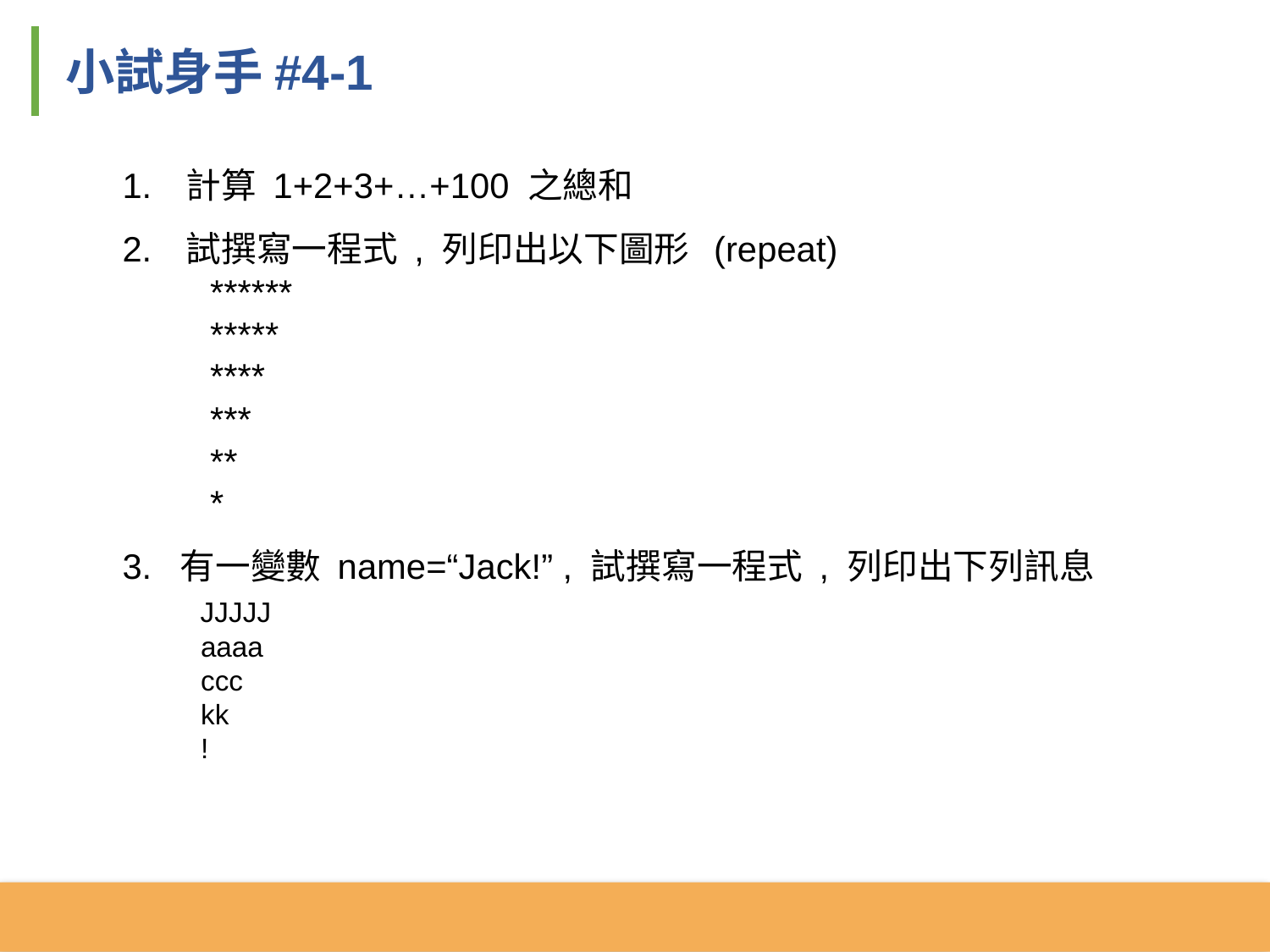

小試身手#4-1
計算 1+2+3+…+100 之總和
試撰寫一程式 , 列印出以下圖形  (repeat)
         ******
         *****
         ****
         ***
         **
         *
3.  有一變數 name=“Jack!” , 試撰寫一程式 , 列印出下列訊息
        JJJJJ
          aaaa
          ccc
          kk
          !